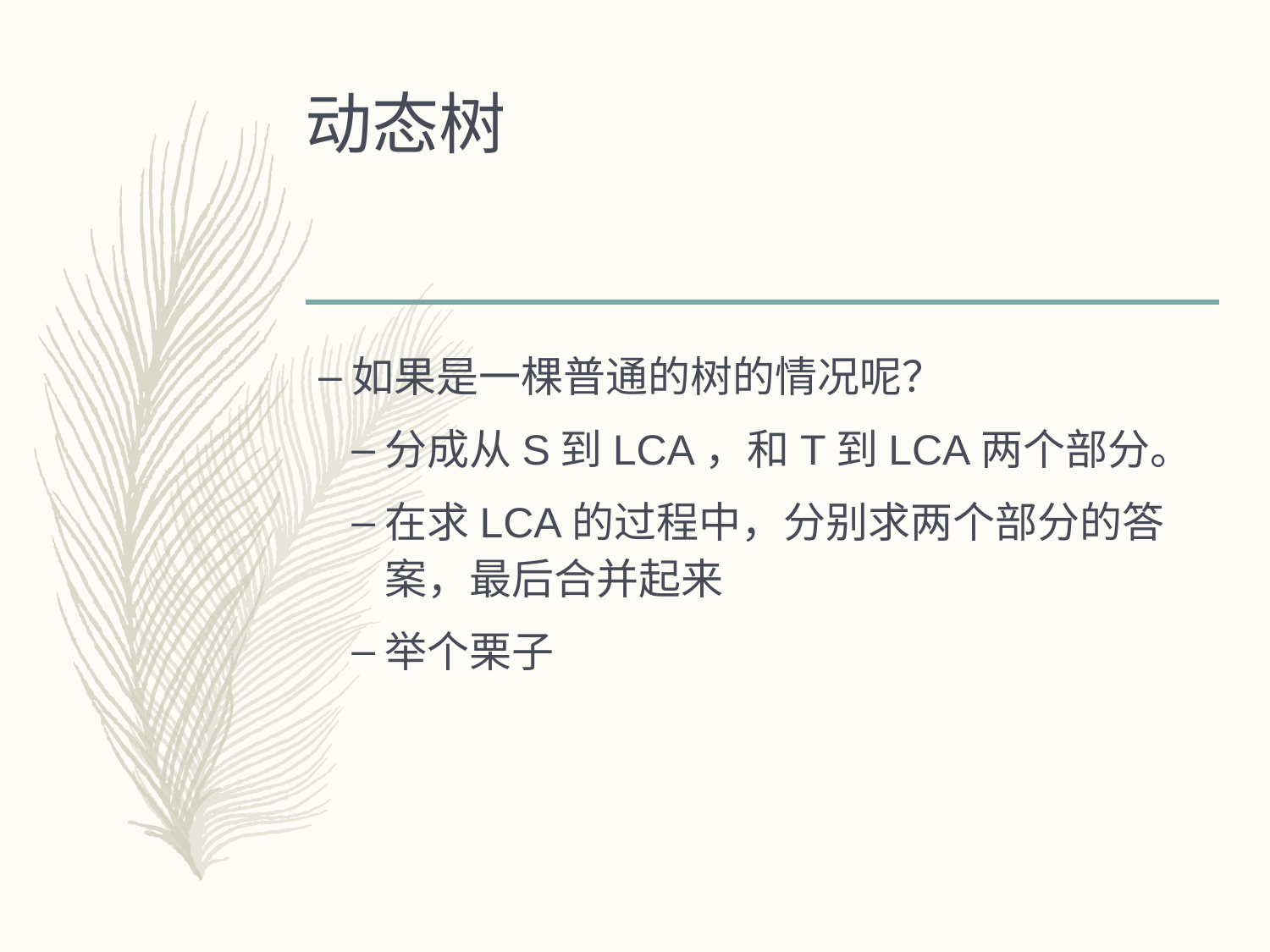

# 动态树
如果是一棵普通的树的情况呢？
分成从S到LCA，和T到LCA两个部分。
在求LCA的过程中，分别求两个部分的答案，最后合并起来
举个栗子